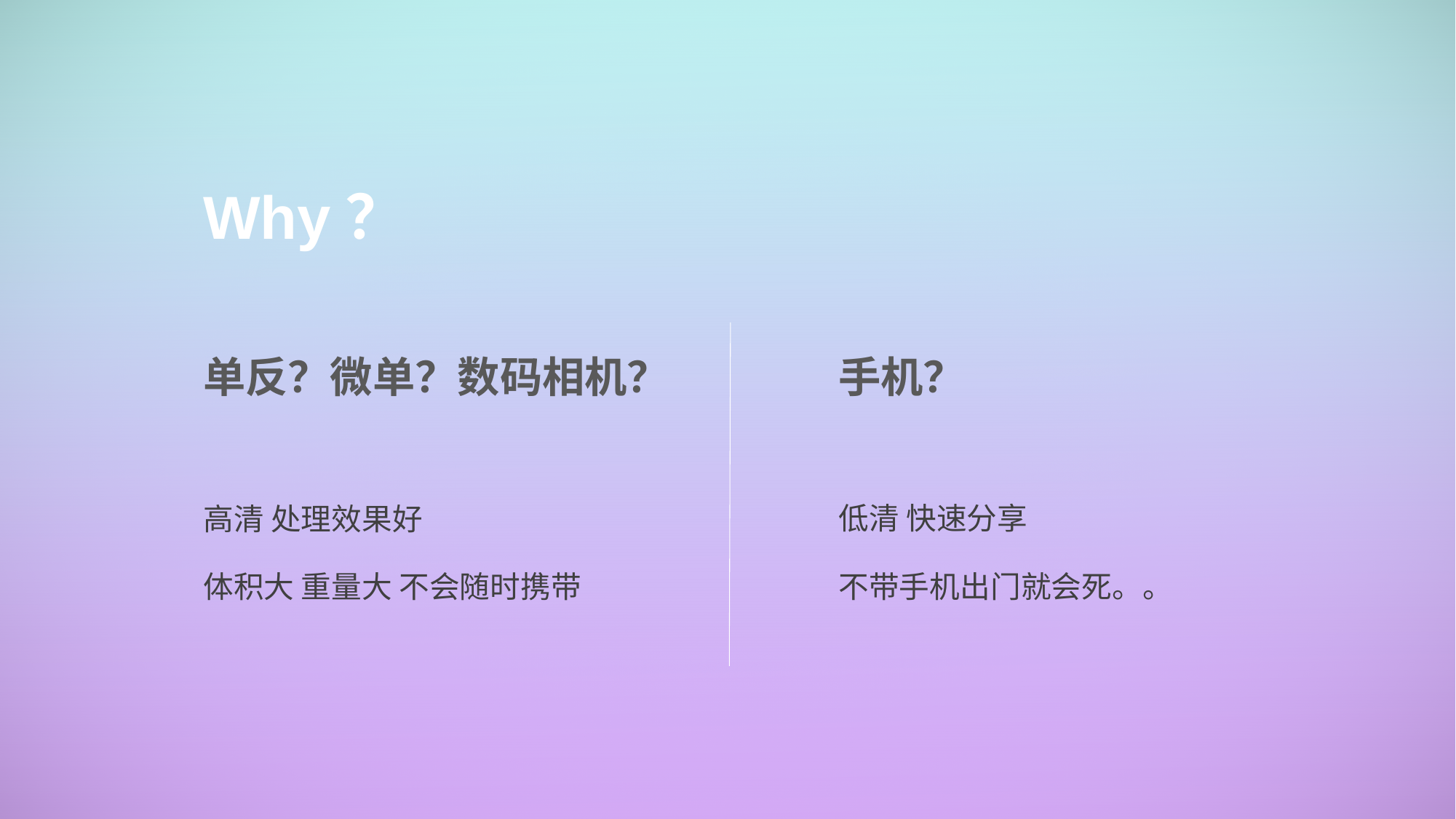

Why？
单反？微单？数码相机？
手机？
低清 快速分享
高清 处理效果好
体积大 重量大 不会随时携带
不带手机出门就会死。。